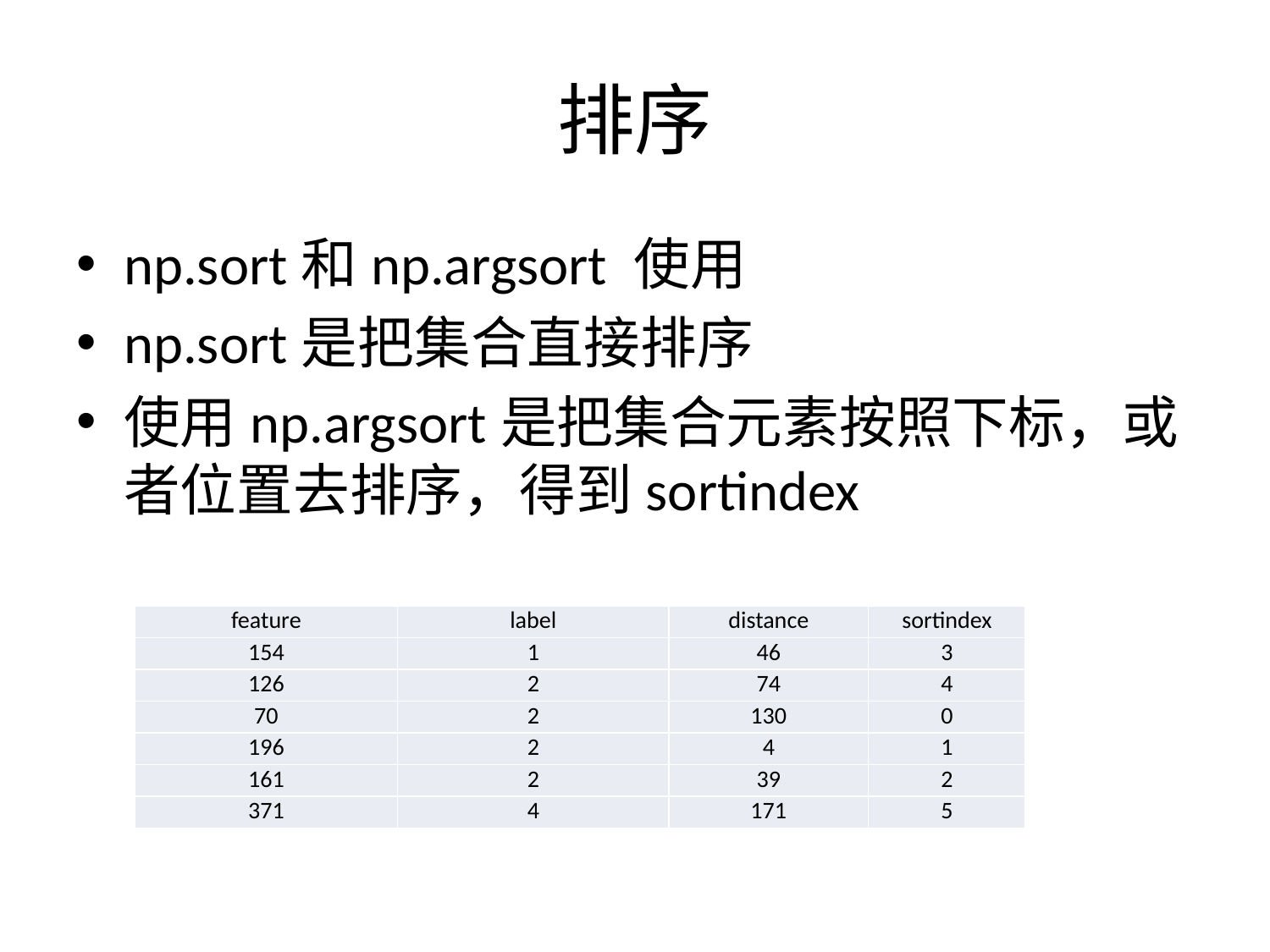

# 排序
np.sort和np.argsort 使用
np.sort是把集合直接排序
使用np.argsort是把集合元素按照下标，或者位置去排序，得到sortindex

| feature | label | distance | sortindex |
| --- | --- | --- | --- |
| 154 | 1 | 46 | 3 |
| 126 | 2 | 74 | 4 |
| 70 | 2 | 130 | 0 |
| 196 | 2 | 4 | 1 |
| 161 | 2 | 39 | 2 |
| 371 | 4 | 171 | 5 |